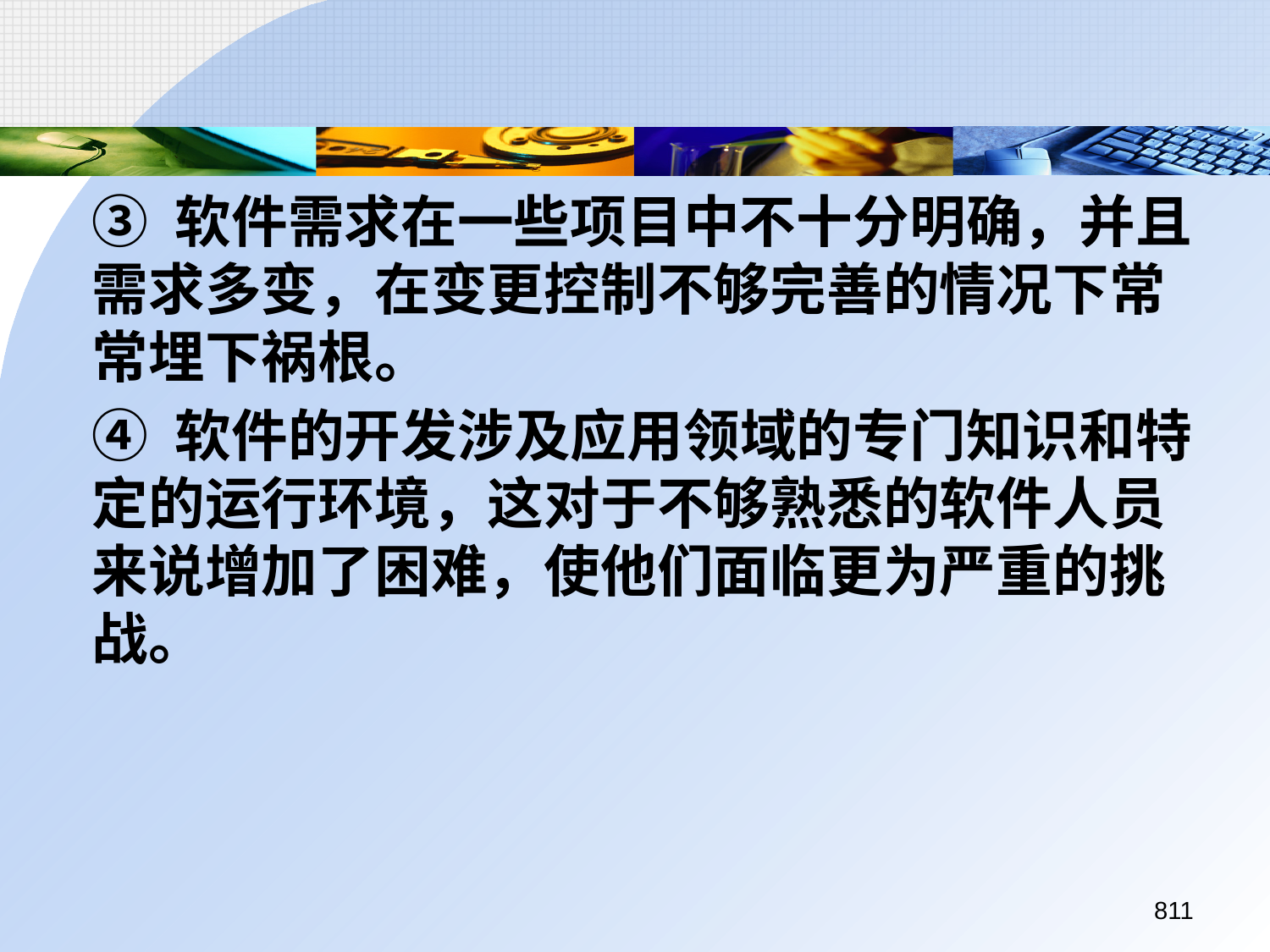

③ 软件需求在一些项目中不十分明确，并且需求多变，在变更控制不够完善的情况下常常埋下祸根。
	④ 软件的开发涉及应用领域的专门知识和特定的运行环境，这对于不够熟悉的软件人员来说增加了困难，使他们面临更为严重的挑战。
811